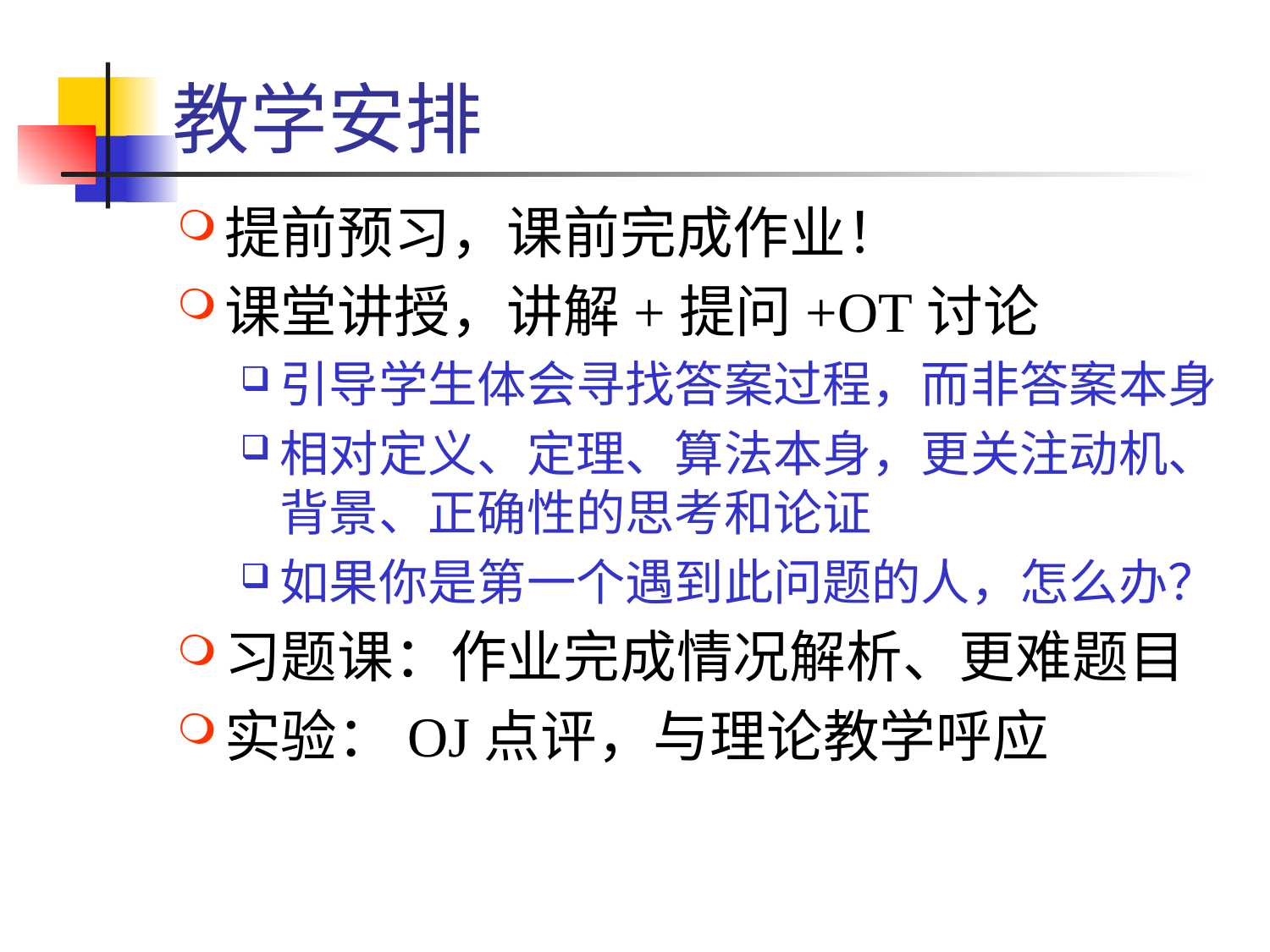

# 教学安排
提前预习，课前完成作业！
课堂讲授，讲解+提问+OT讨论
引导学生体会寻找答案过程，而非答案本身
相对定义、定理、算法本身，更关注动机、背景、正确性的思考和论证
如果你是第一个遇到此问题的人，怎么办？
习题课：作业完成情况解析、更难题目
实验：OJ点评，与理论教学呼应